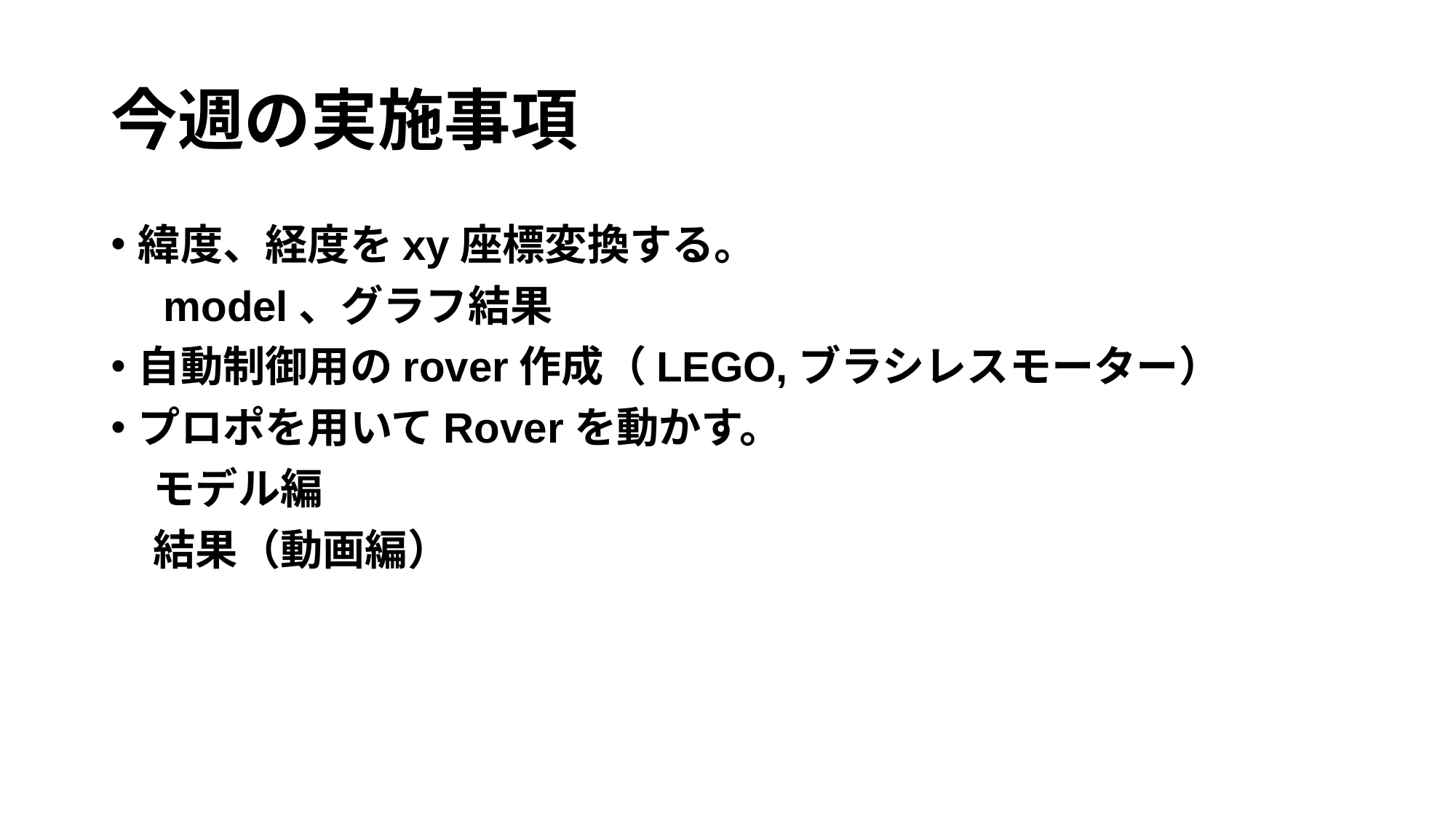

# 今週の実施事項
緯度、経度をxy座標変換する。
　model、グラフ結果
自動制御用のrover作成（LEGO,ブラシレスモーター）
プロポを用いてRoverを動かす。
　モデル編
　結果（動画編）